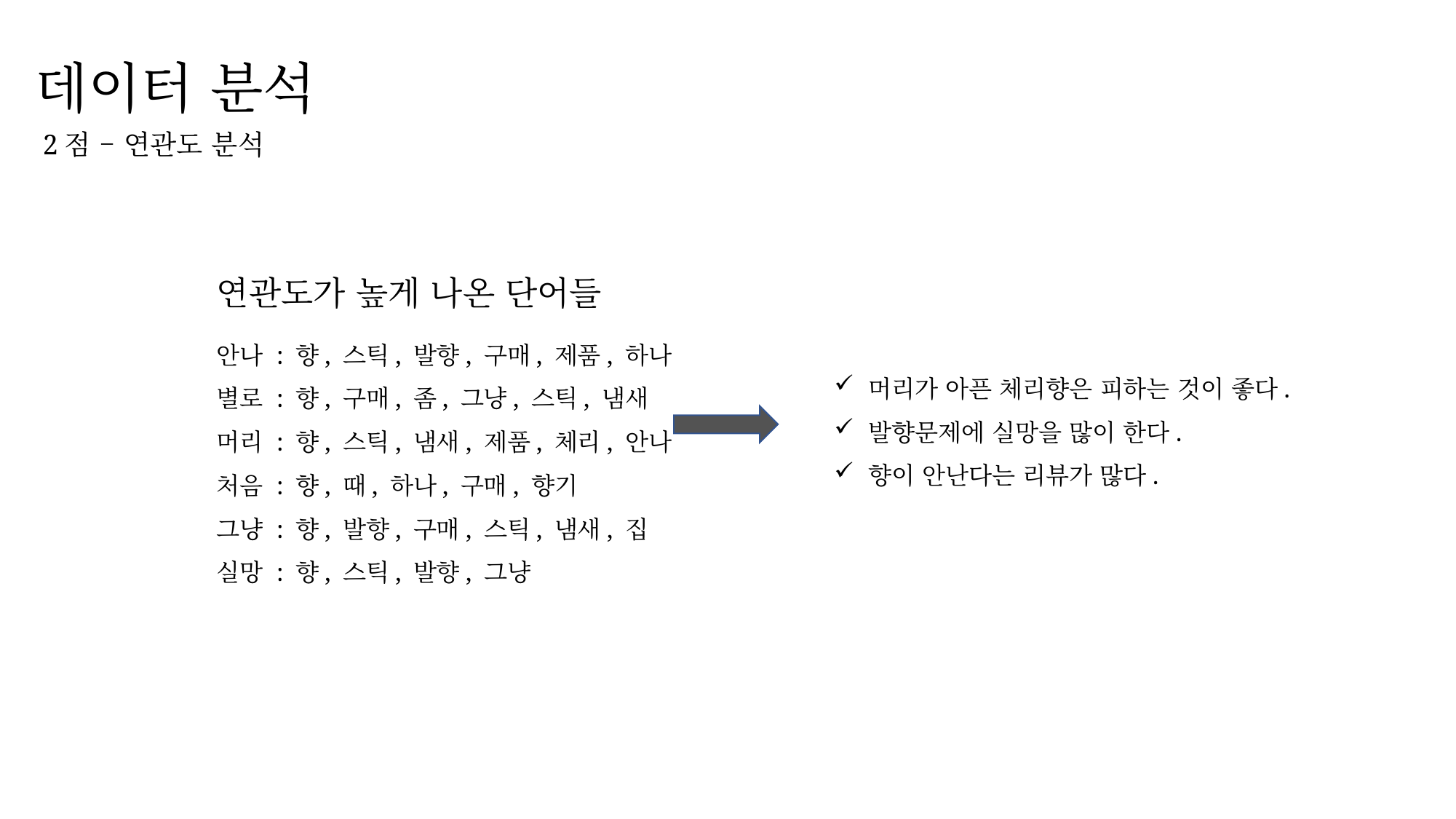

# 데이터 분석
 2점 – 연관도 분석
머리가 아픈 체리향은 피하는 것이 좋다.
발향문제에 실망을 많이 한다.
향이 안난다는 리뷰가 많다.
안나 : 향, 스틱, 발향, 구매, 제품, 하나
별로 : 향, 구매, 좀, 그냥, 스틱, 냄새
머리 : 향, 스틱, 냄새, 제품, 체리, 안나
처음 : 향, 때, 하나, 구매, 향기
그냥 : 향, 발향, 구매, 스틱, 냄새, 집
실망 : 향, 스틱, 발향, 그냥
연관도가 높게 나온 단어들